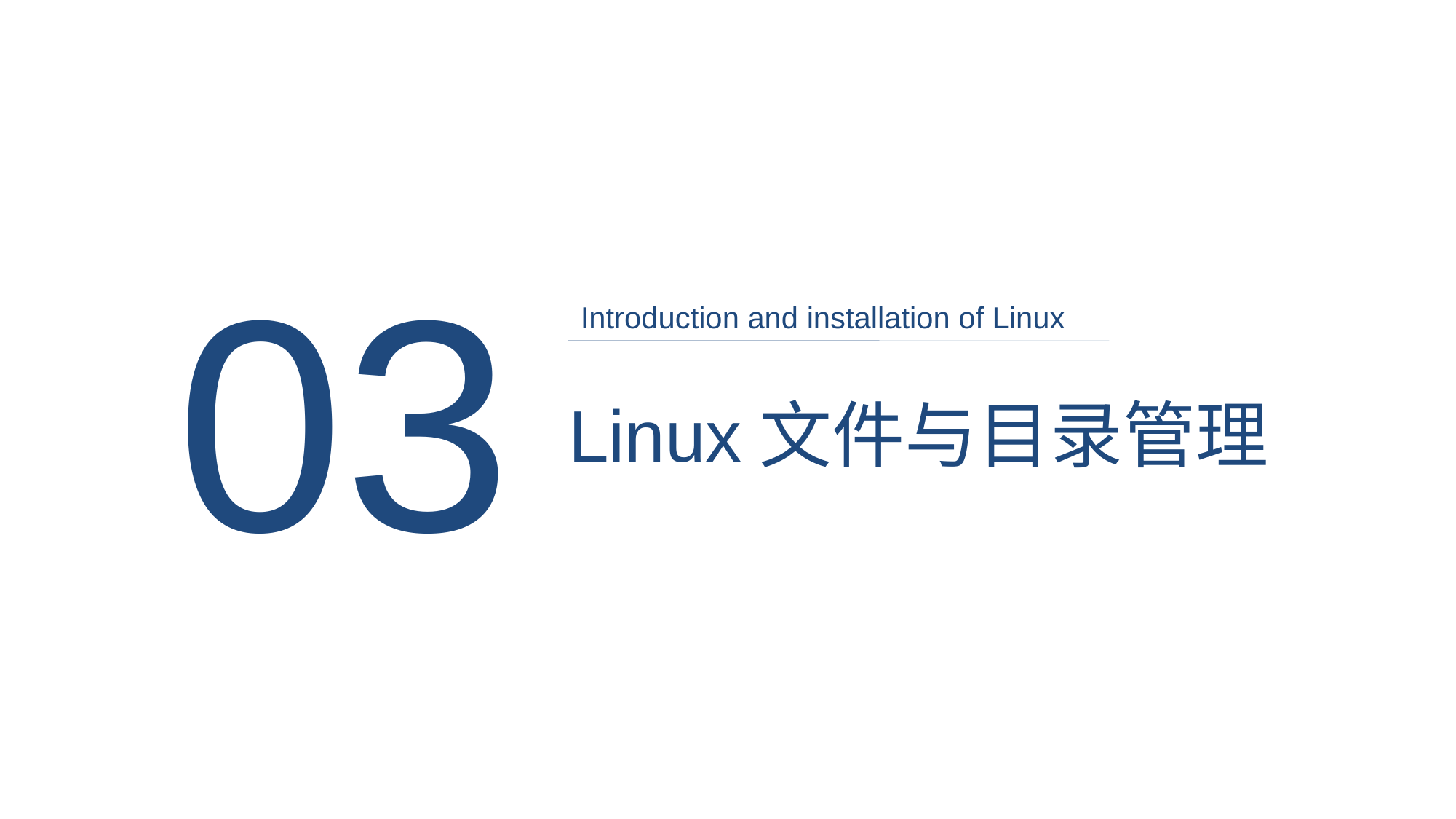

03
Introduction and installation of Linux

Linux文件与目录管理